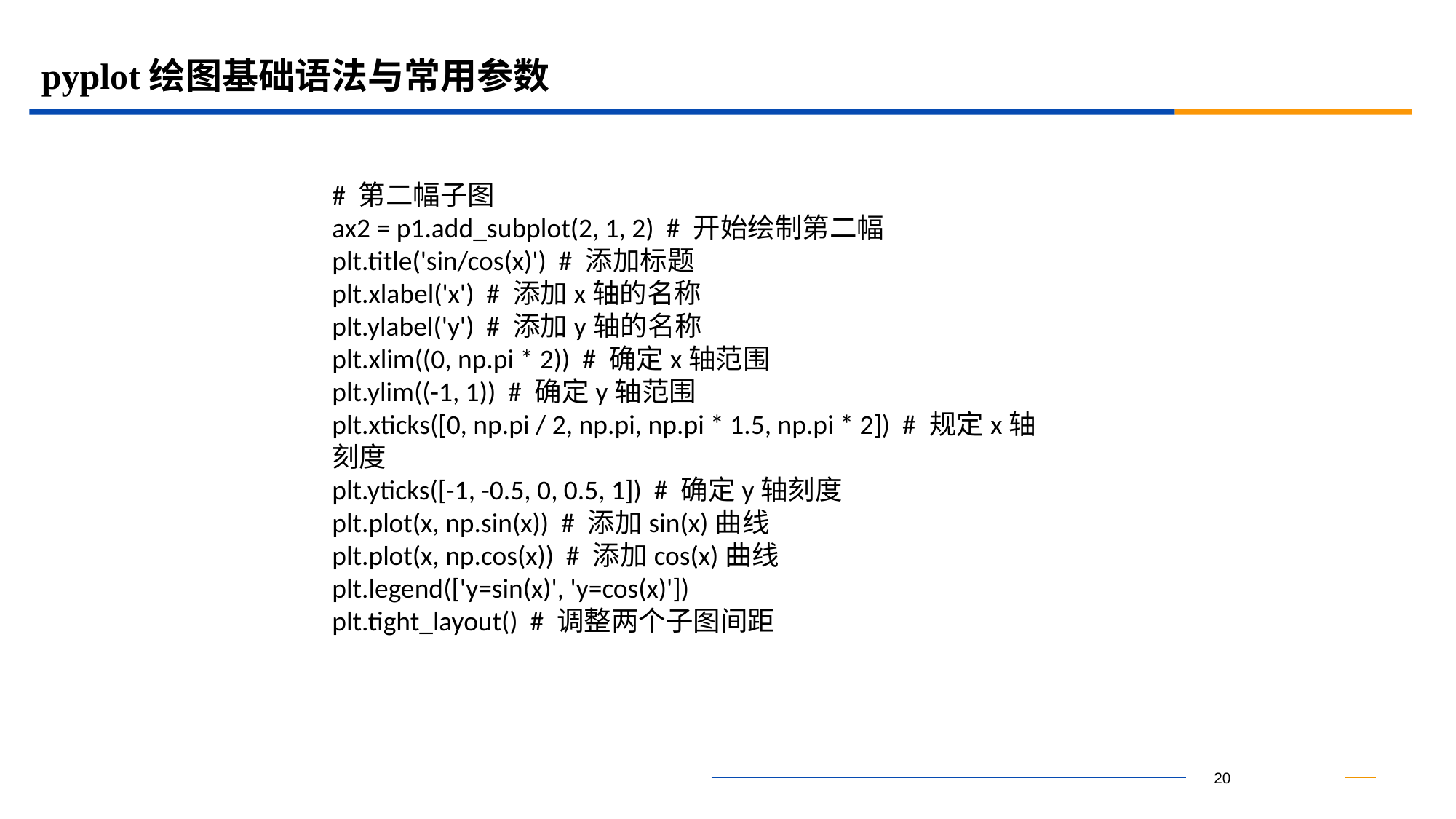

# pyplot绘图基础语法与常用参数
# 第二幅子图
ax2 = p1.add_subplot(2, 1, 2)  # 开始绘制第二幅
plt.title('sin/cos(x)')  # 添加标题
plt.xlabel('x')  # 添加x轴的名称
plt.ylabel('y')  # 添加y轴的名称
plt.xlim((0, np.pi * 2))  # 确定x轴范围
plt.ylim((-1, 1))  # 确定y轴范围
plt.xticks([0, np.pi / 2, np.pi, np.pi * 1.5, np.pi * 2])  # 规定x轴刻度
plt.yticks([-1, -0.5, 0, 0.5, 1])  # 确定y轴刻度
plt.plot(x, np.sin(x))  # 添加sin(x)曲线
plt.plot(x, np.cos(x))  # 添加cos(x)曲线
plt.legend(['y=sin(x)', 'y=cos(x)'])
plt.tight_layout()  # 调整两个子图间距